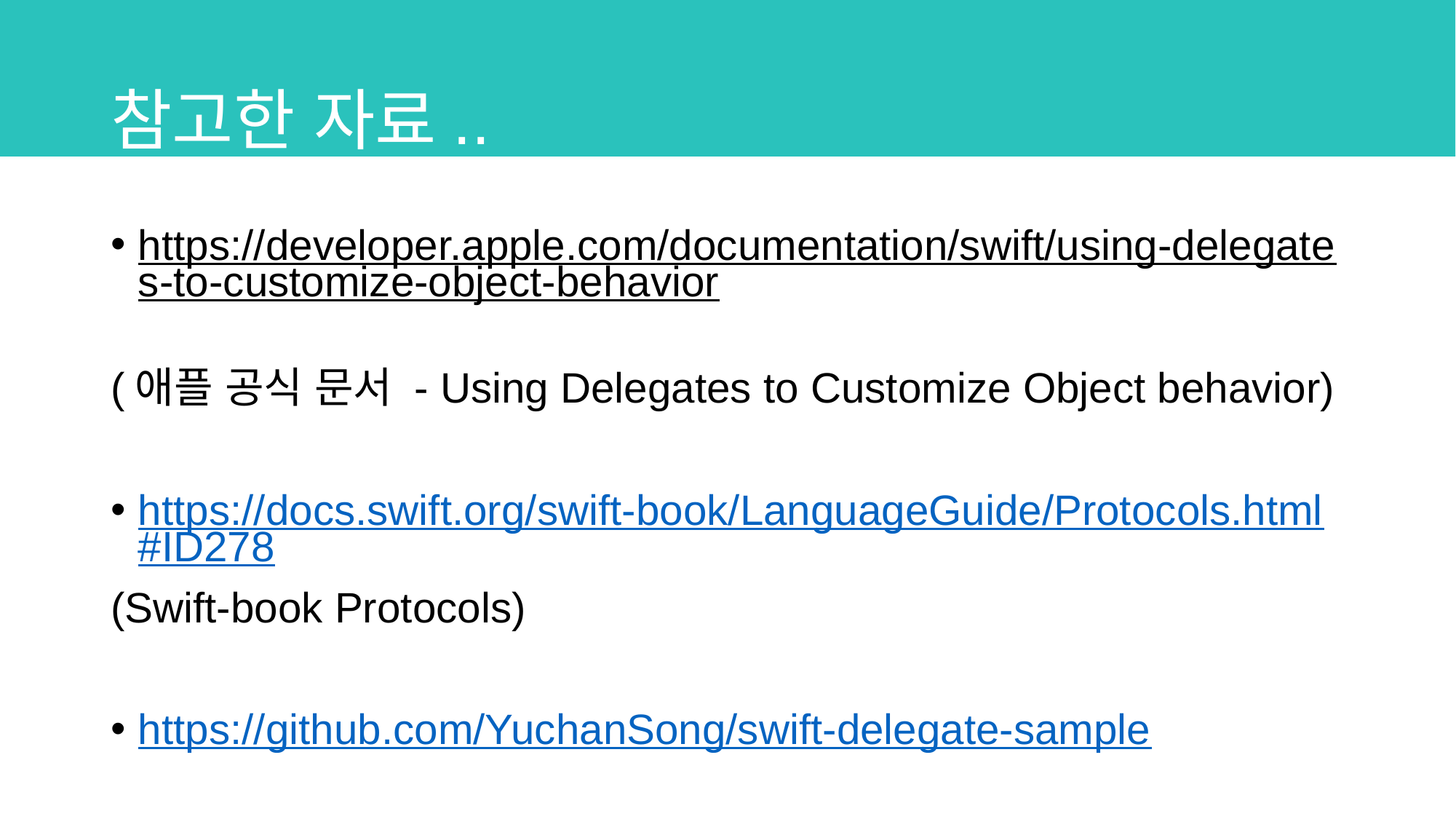

# 참고한 자료..
https://developer.apple.com/documentation/swift/using-delegates-to-customize-object-behavior
(애플 공식 문서 - Using Delegates to Customize Object behavior)

https://docs.swift.org/swift-book/LanguageGuide/Protocols.html#ID278
(Swift-book Protocols)

https://github.com/YuchanSong/swift-delegate-sample